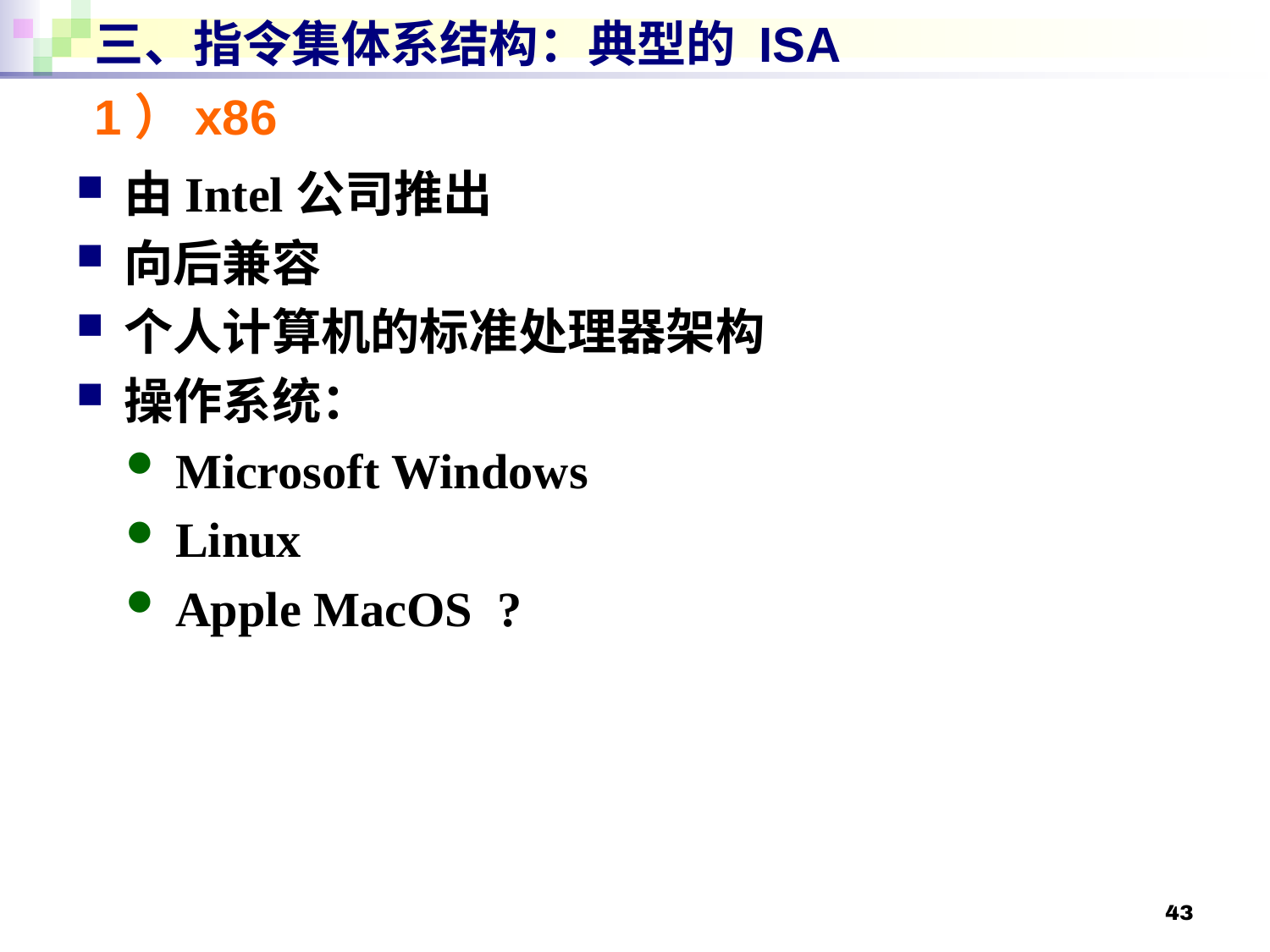

# 三、指令集体系结构：典型的 ISA
1）x86
由Intel公司推出
向后兼容
个人计算机的标准处理器架构
操作系统：
Microsoft Windows
Linux
Apple MacOS  ?
43